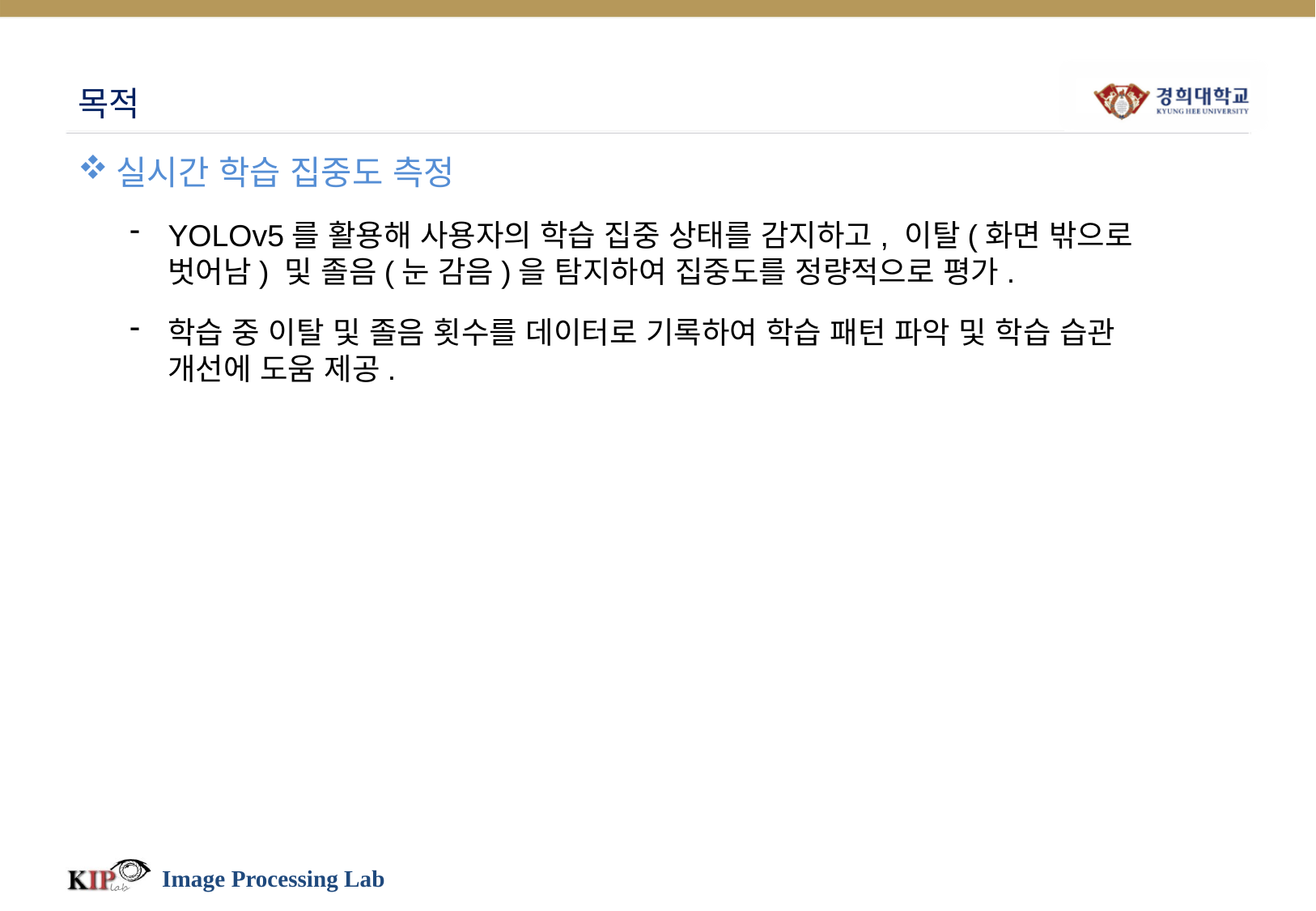

# 목적
실시간 학습 집중도 측정
YOLOv5를 활용해 사용자의 학습 집중 상태를 감지하고, 이탈(화면 밖으로 벗어남) 및 졸음(눈 감음)을 탐지하여 집중도를 정량적으로 평가.
학습 중 이탈 및 졸음 횟수를 데이터로 기록하여 학습 패턴 파악 및 학습 습관 개선에 도움 제공.
Image Processing Lab